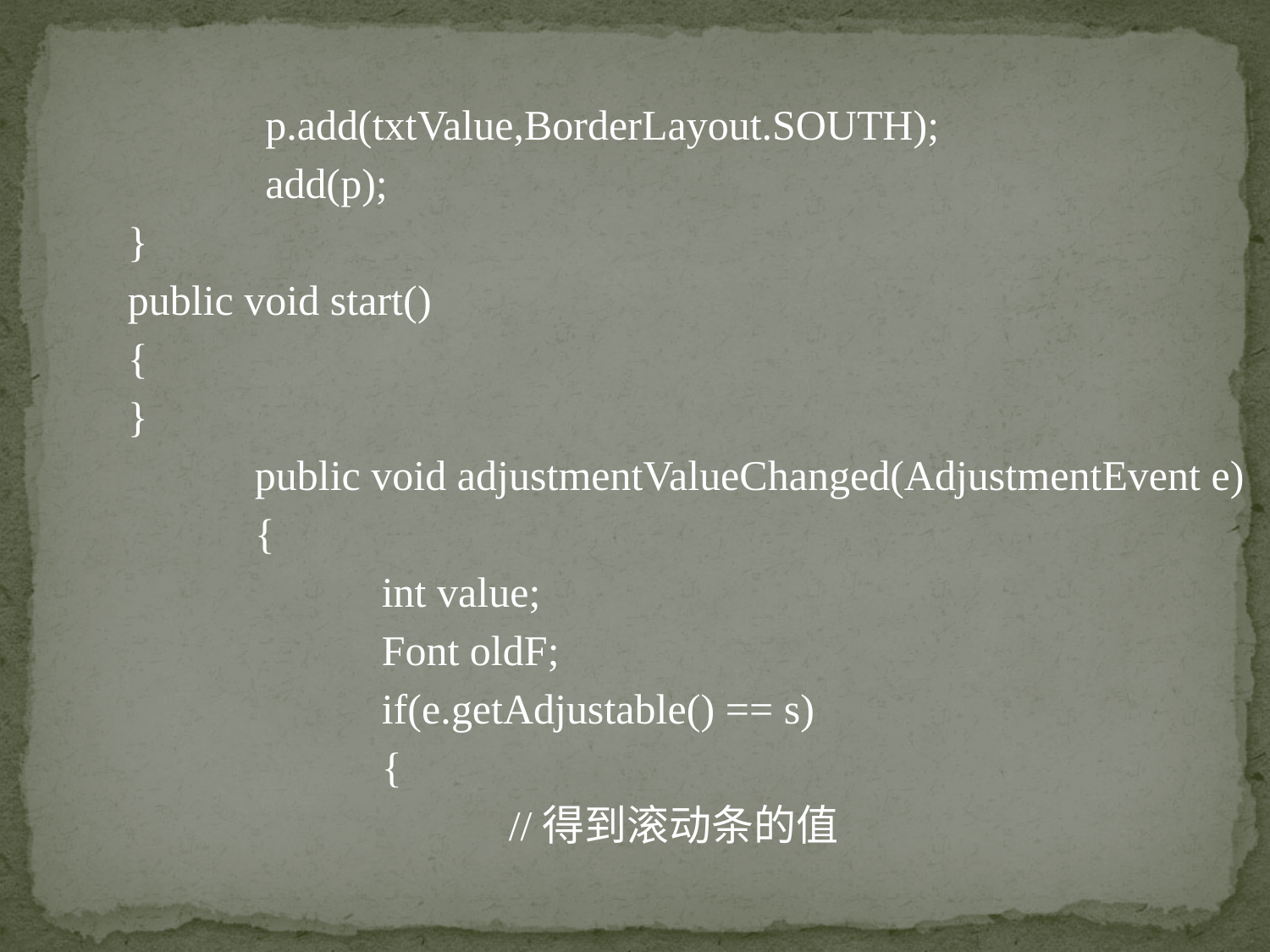

p.add(txtValue,BorderLayout.SOUTH);
	 add(p);
}
public void start()
{
}
	public void adjustmentValueChanged(AdjustmentEvent e)
	{
		int value;
		Font oldF;
		if(e.getAdjustable() == s)
		{
			//得到滚动条的值